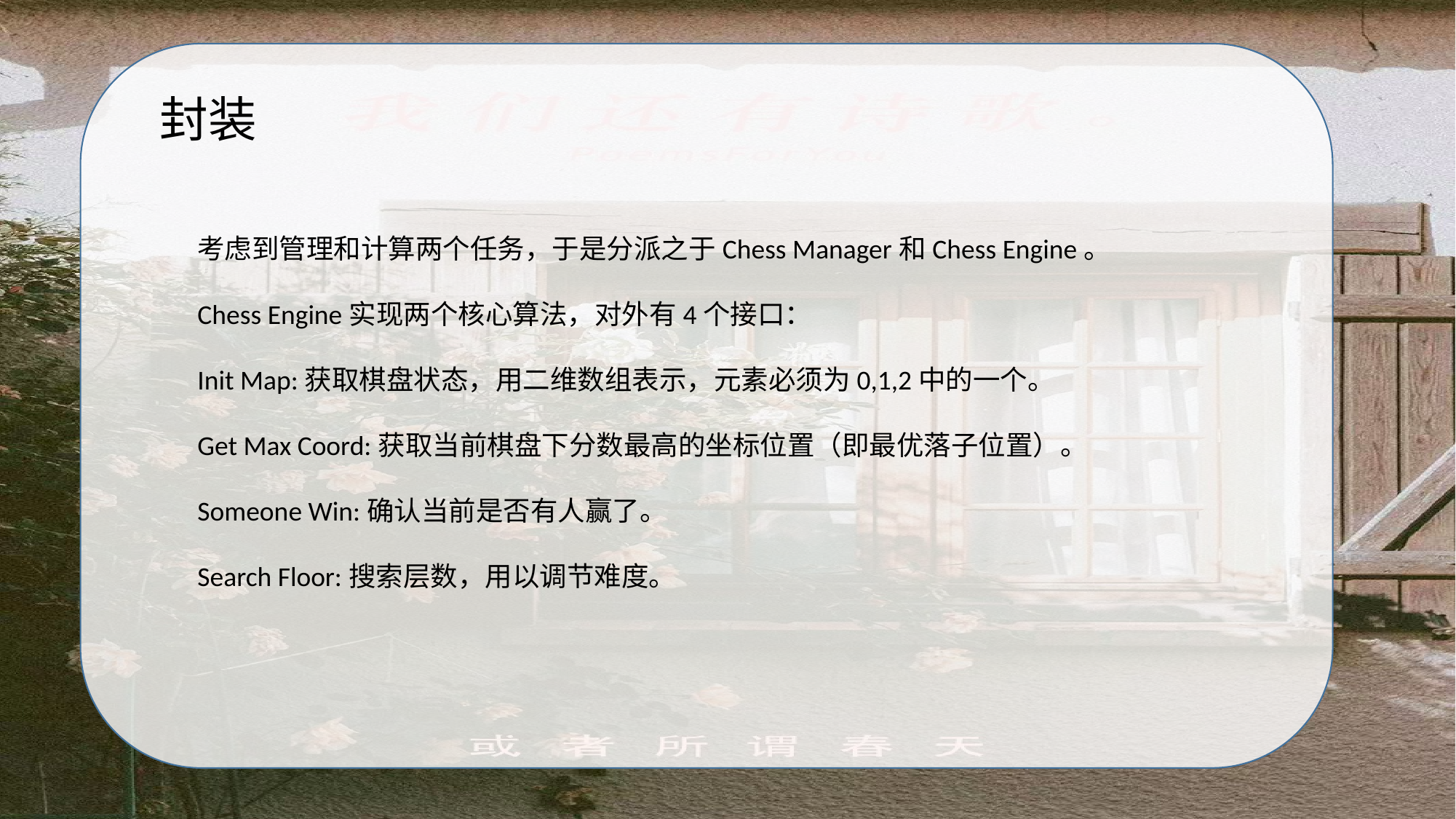

#
封装
考虑到管理和计算两个任务，于是分派之于Chess Manager和Chess Engine。
Chess Engine实现两个核心算法，对外有4个接口：
Init Map:获取棋盘状态，用二维数组表示，元素必须为0,1,2中的一个。
Get Max Coord:获取当前棋盘下分数最高的坐标位置（即最优落子位置）。
Someone Win:确认当前是否有人赢了。
Search Floor:搜索层数，用以调节难度。